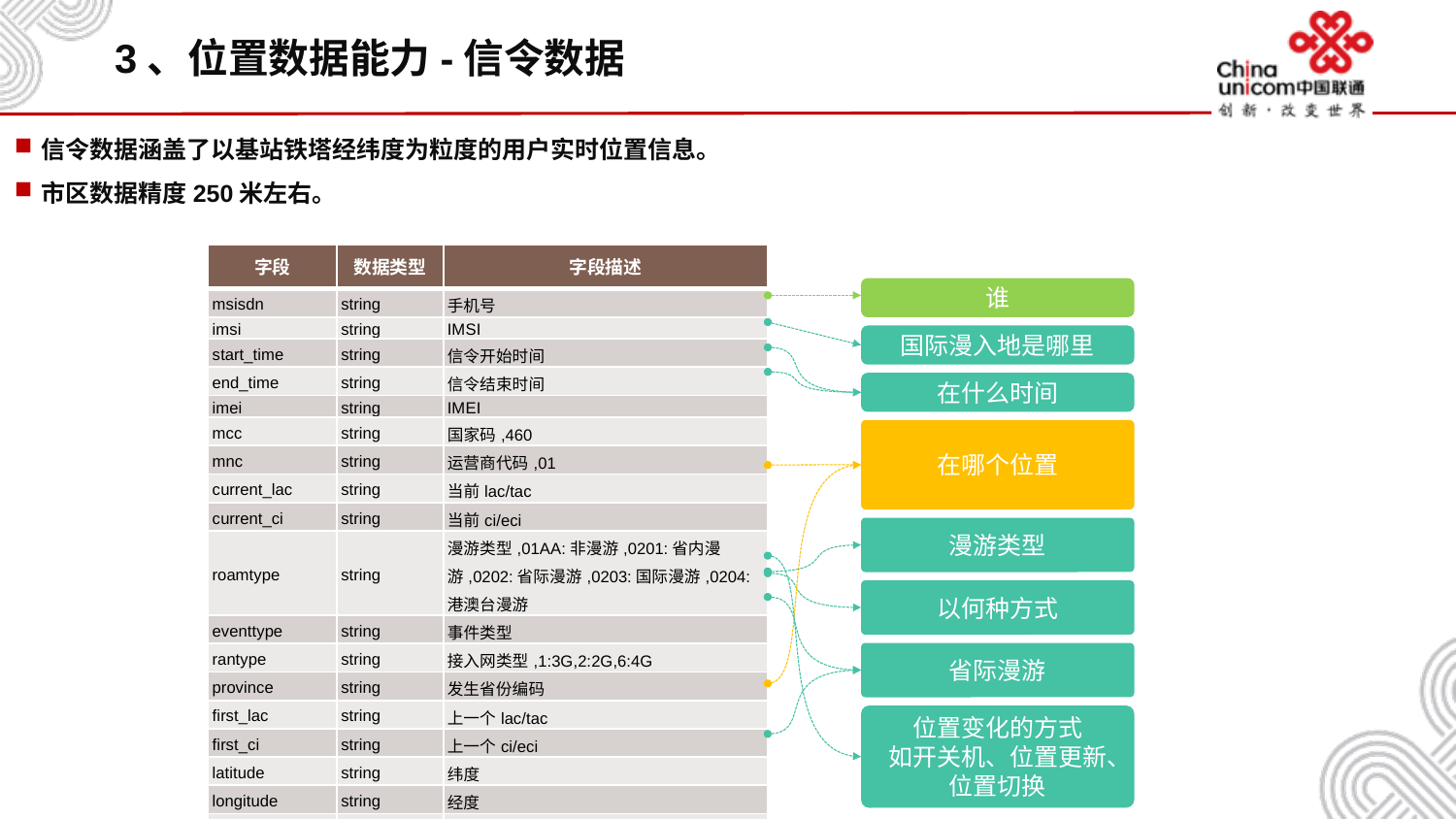

# 3、位置数据能力-信令数据
信令数据涵盖了以基站铁塔经纬度为粒度的用户实时位置信息。
市区数据精度250米左右。
| 字段 | 数据类型 | 字段描述 |
| --- | --- | --- |
| msisdn | string | 手机号 |
| imsi | string | IMSI |
| start\_time | string | 信令开始时间 |
| end\_time | string | 信令结束时间 |
| imei | string | IMEI |
| mcc | string | 国家码,460 |
| mnc | string | 运营商代码,01 |
| current\_lac | string | 当前lac/tac |
| current\_ci | string | 当前ci/eci |
| roamtype | string | 漫游类型,01AA:非漫游,0201:省内漫游,0202:省际漫游,0203:国际漫游,0204:港澳台漫游 |
| eventtype | string | 事件类型 |
| rantype | string | 接入网类型,1:3G,2:2G,6:4G |
| province | string | 发生省份编码 |
| first\_lac | string | 上一个lac/tac |
| first\_ci | string | 上一个ci/eci |
| latitude | string | 纬度 |
| longitude | string | 经度 |
| area | string | 发生地市编码 |
| hrov\_id | string | 归属省份编码 |
| harea\_id | string | 归属地市编码 |
谁
国际漫入地是哪里
在什么时间
在哪个位置
漫游类型
以何种方式
省际漫游
位置变化的方式
如开关机、位置更新、位置切换